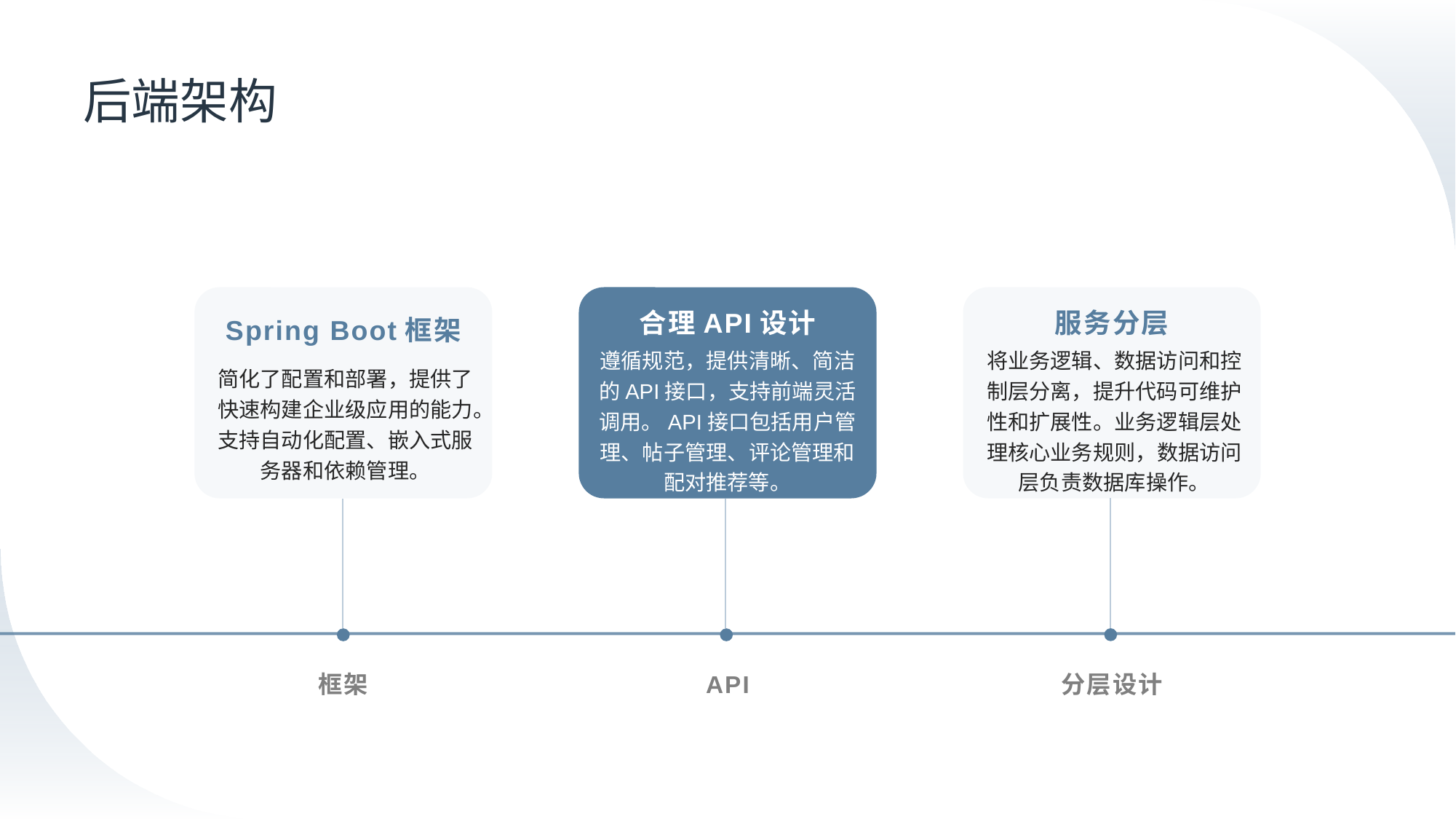

# 后端架构

合理API设计
服务分层
Spring Boot框架
遵循规范，提供清晰、简洁的API接口，支持前端灵活调用。API接口包括用户管理、帖子管理、评论管理和配对推荐等。
将业务逻辑、数据访问和控制层分离，提升代码可维护性和扩展性。业务逻辑层处理核心业务规则，数据访问层负责数据库操作。
简化了配置和部署，提供了快速构建企业级应用的能力。支持自动化配置、嵌入式服务器和依赖管理。

框架
API
分层设计